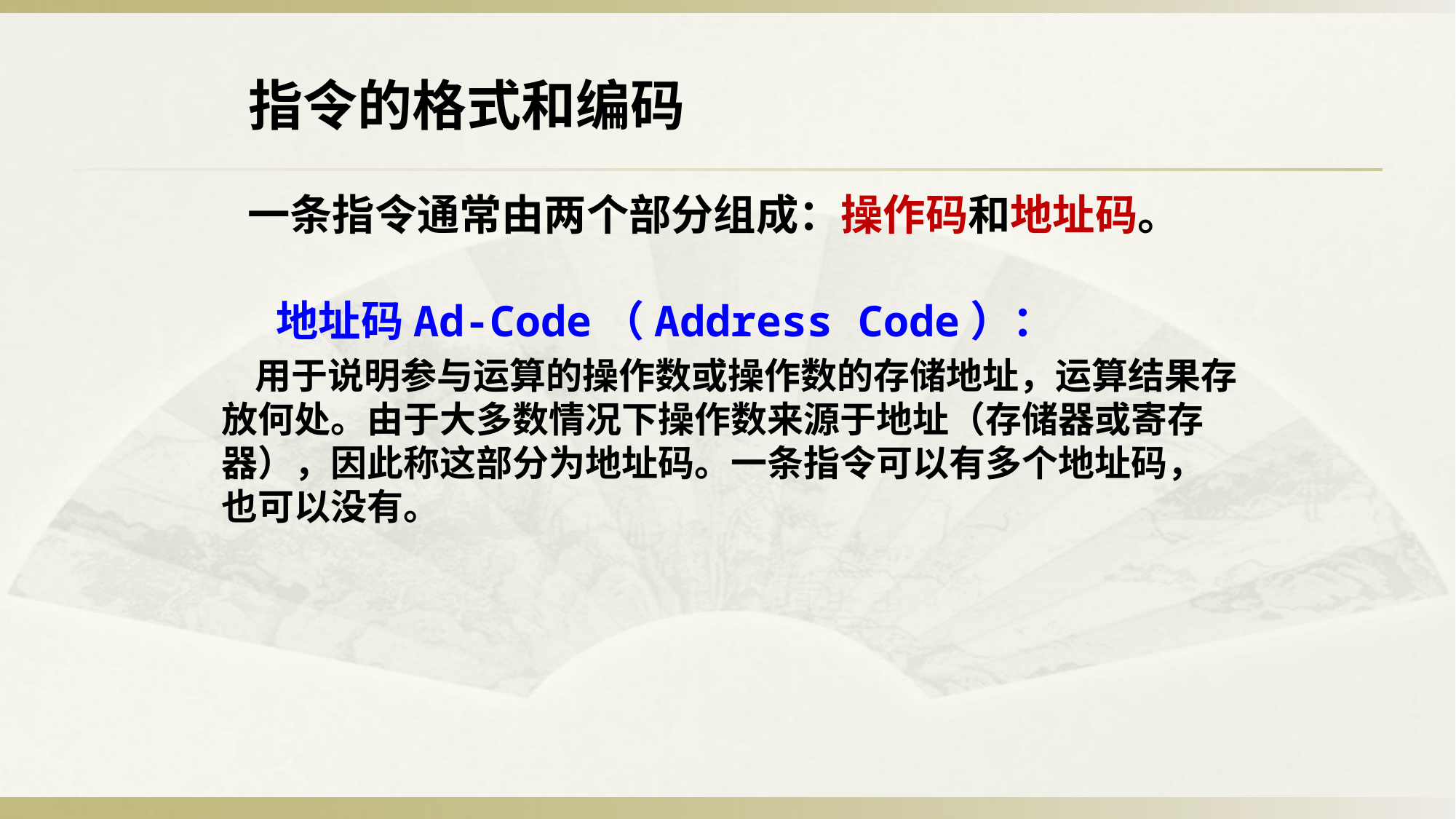

指令的格式和编码
一条指令通常由两个部分组成：操作码和地址码。
地址码Ad-Code（Address Code）：
   用于说明参与运算的操作数或操作数的存储地址，运算结果存放何处。由于大多数情况下操作数来源于地址（存储器或寄存器），因此称这部分为地址码。一条指令可以有多个地址码，也可以没有。